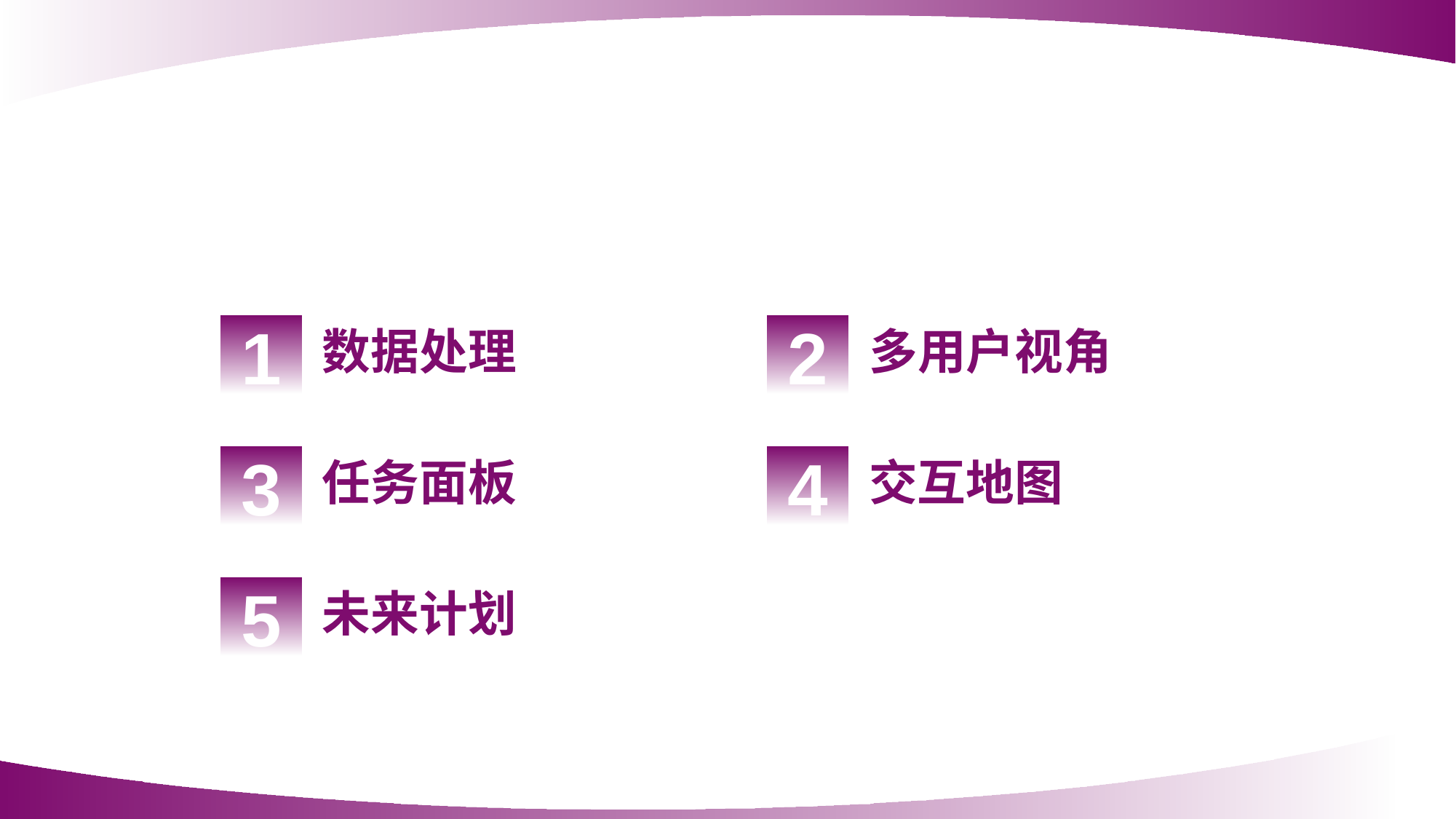

1
数据处理
2
多用户视角
3
任务面板
4
交互地图
5
未来计划